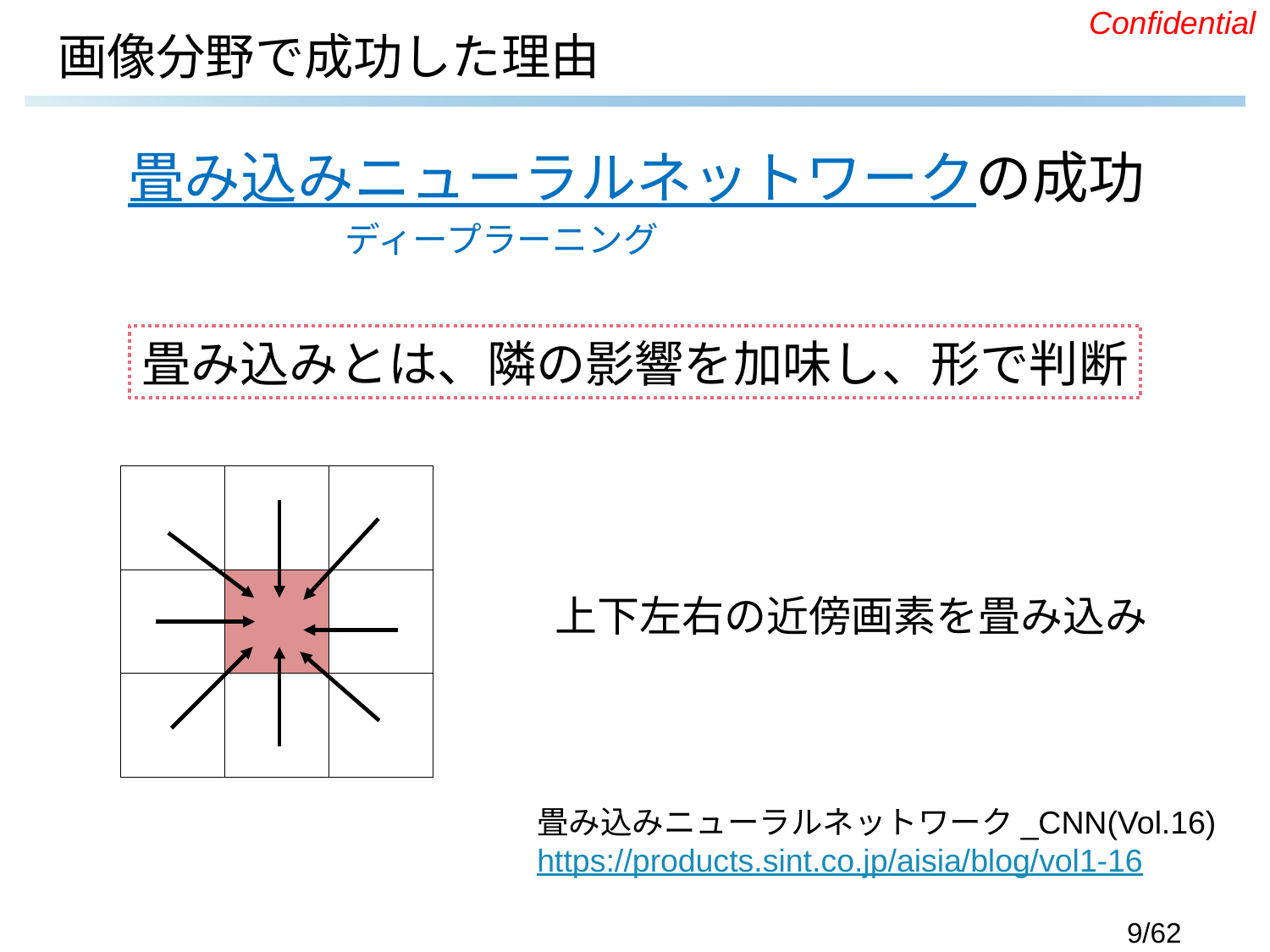

# 画像分野で成功した理由
畳み込みニューラルネットワークの成功
　　　　　　　　　ディープラーニング
畳み込みとは、隣の影響を加味し、形で判断
|  |  |  |
| --- | --- | --- |
|  |  |  |
|  |  |  |
上下左右の近傍画素を畳み込み
畳み込みニューラルネットワーク_CNN(Vol.16)
https://products.sint.co.jp/aisia/blog/vol1-16